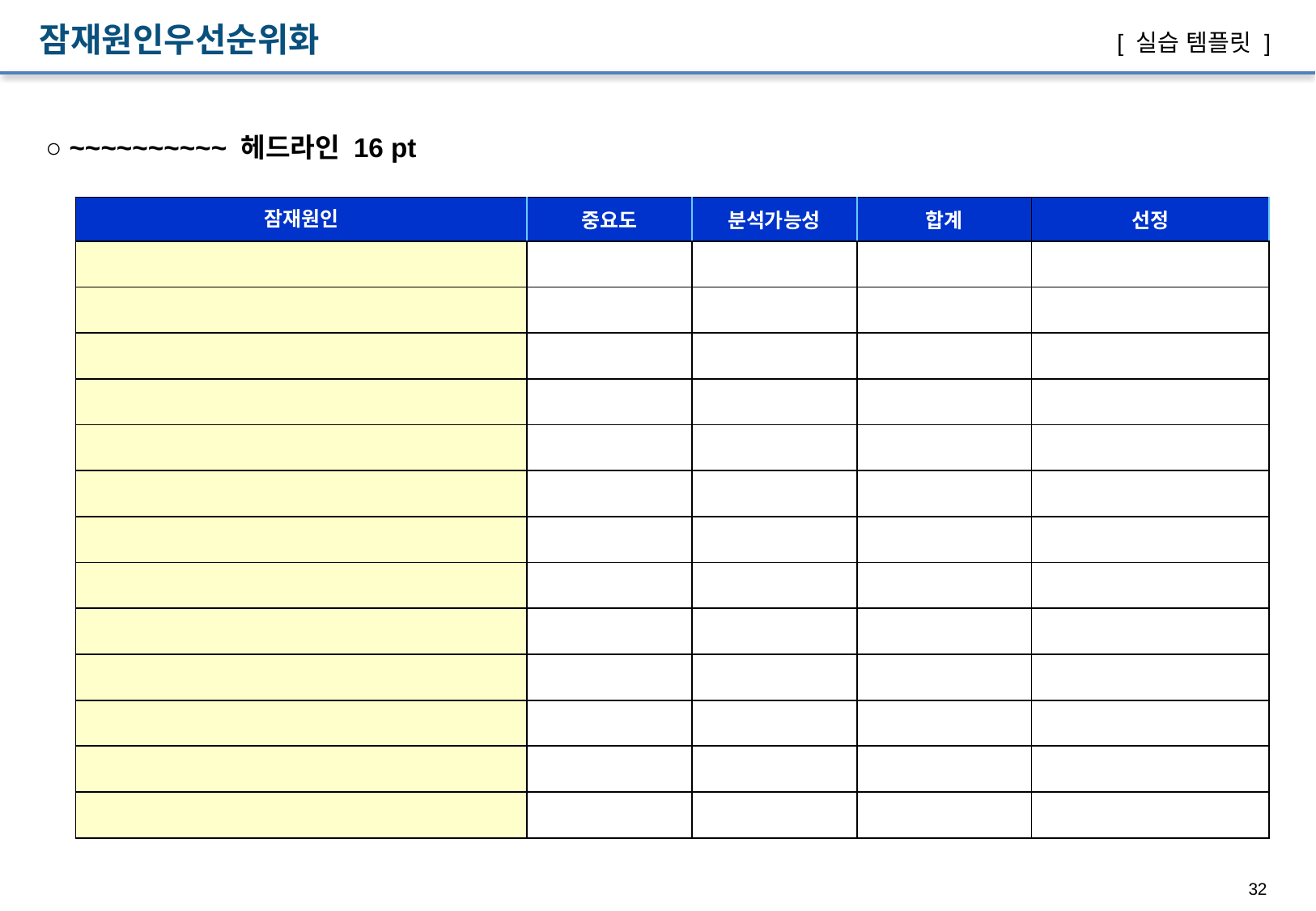

잠재원인우선순위화
[ 실습 템플릿 ]
○ ~~~~~~~~~~ 헤드라인 16 pt
| 잠재원인 | 중요도 | 분석가능성 | 합계 | 선정 |
| --- | --- | --- | --- | --- |
|  |  |  |  |  |
|  |  |  |  |  |
|  |  |  |  |  |
|  |  |  |  |  |
|  |  |  |  |  |
|  |  |  |  |  |
|  |  |  |  |  |
|  |  |  |  |  |
|  |  |  |  |  |
|  |  |  |  |  |
|  |  |  |  |  |
|  |  |  |  |  |
|  |  |  |  |  |
32